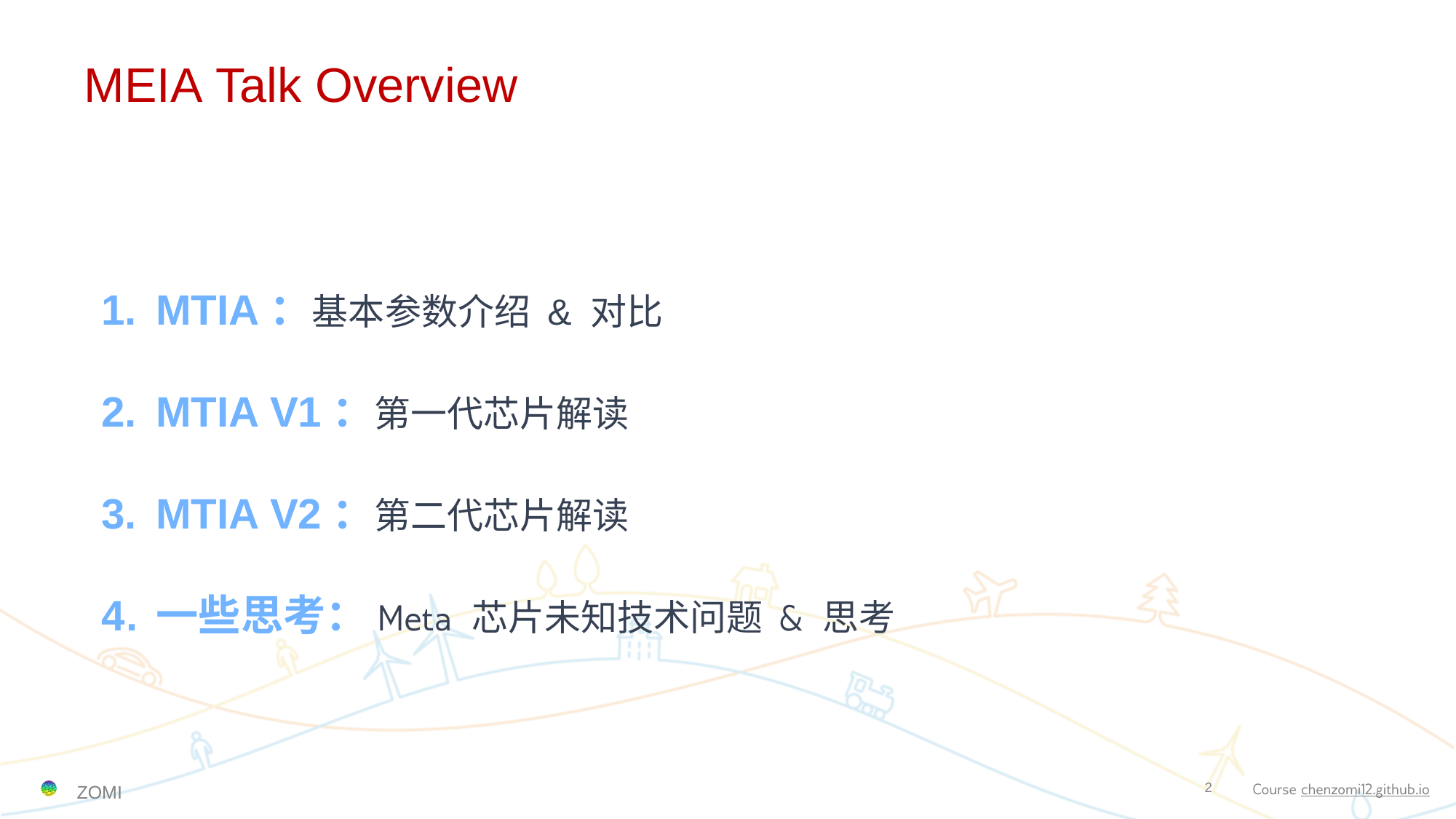

MEIA Talk Overview
MTIA：基本参数介绍 & 对比
MTIA V1：第一代芯片解读
MTIA V2：第二代芯片解读
一些思考：Meta 芯片未知技术问题 & 思考